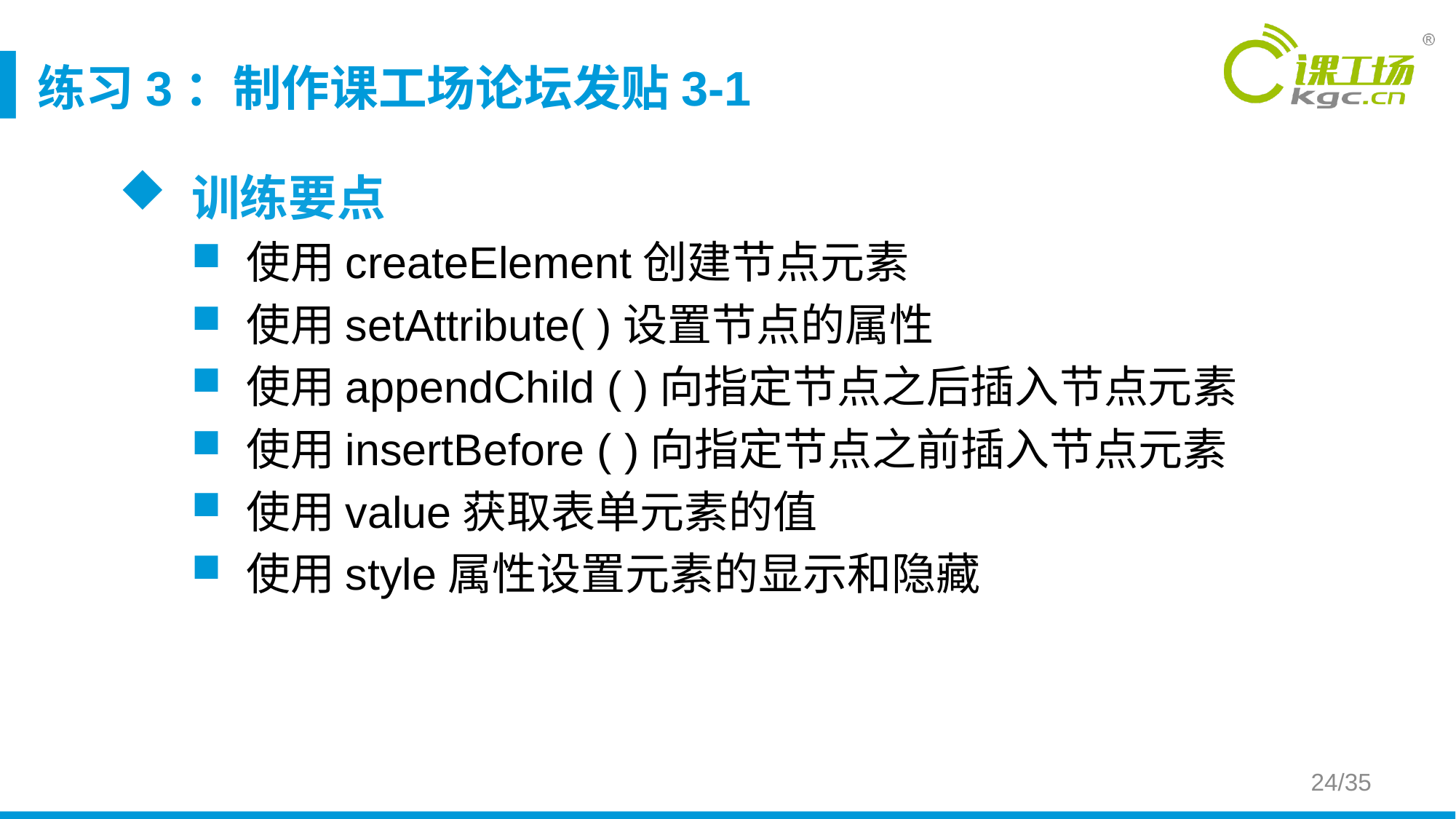

# 练习3：制作课工场论坛发贴3-1
训练要点
使用createElement创建节点元素
使用setAttribute( )设置节点的属性
使用appendChild ( )向指定节点之后插入节点元素
使用insertBefore ( )向指定节点之前插入节点元素
使用value获取表单元素的值
使用style属性设置元素的显示和隐藏
24/35